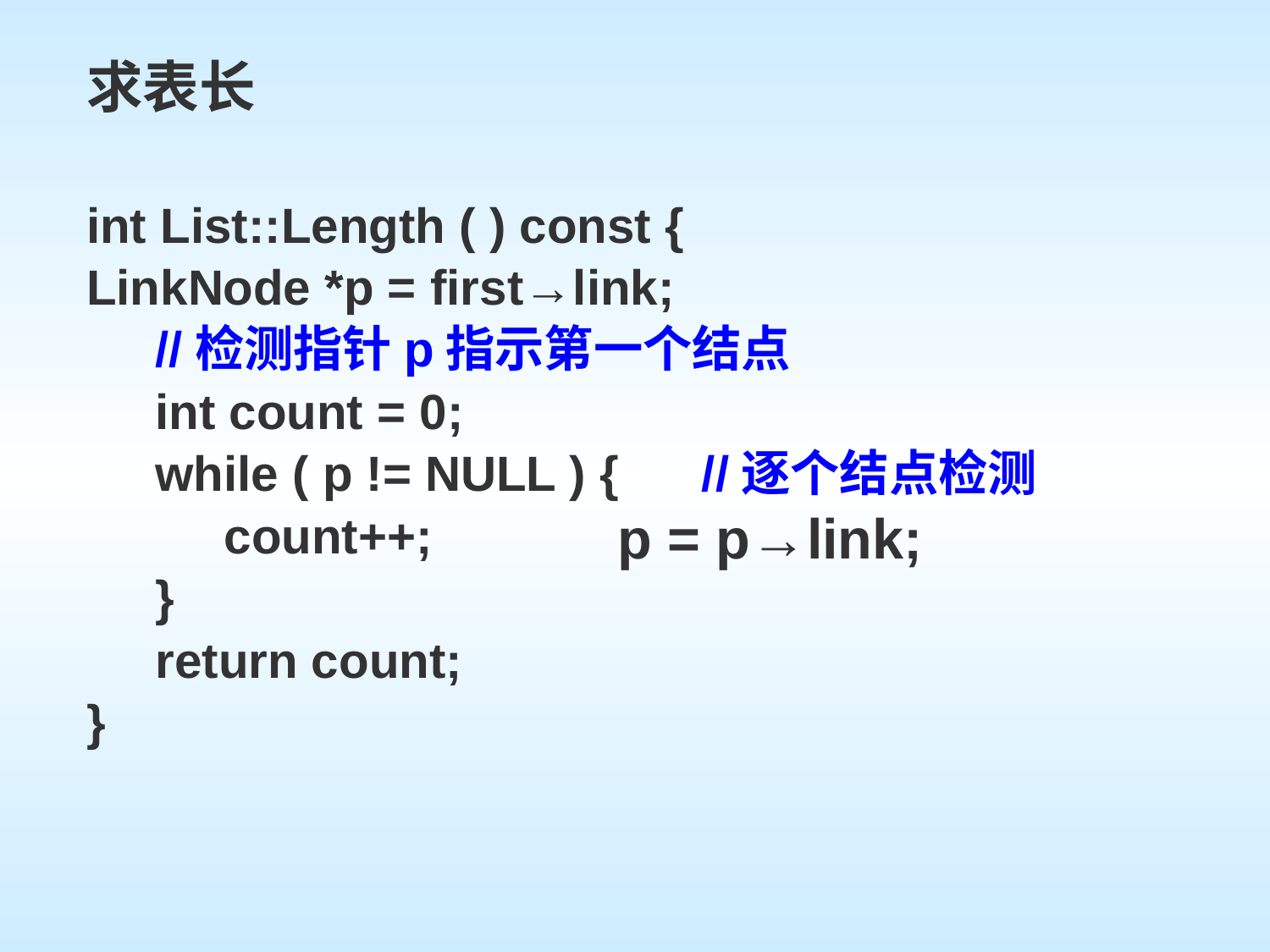

求表长

int List::Length ( ) const {
LinkNode *p = first→link;
     //检测指针p指示第一个结点
     int count = 0;
     while ( p != NULL ) {      //逐个结点检测
          count++;
     }
     return count;
}
p = p→link;